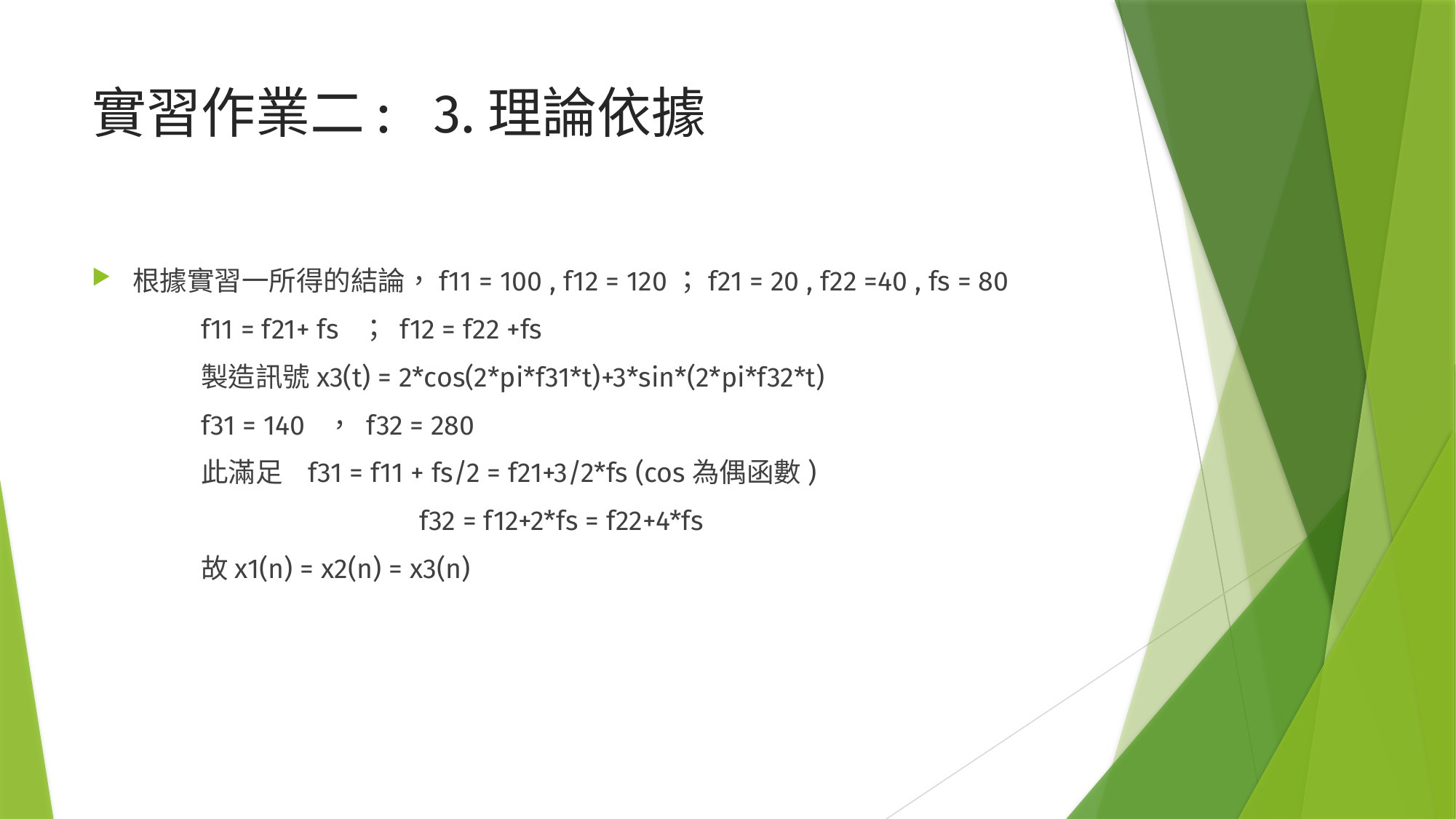

# 實習作業二:   3.理論依據
根據實習一所得的結論，f11 = 100 , f12 = 120；f21 = 20 , f22 =40 , fs = 80
	f11 = f21+ fs  ； f12 = f22 +fs
	製造訊號x3(t) = 2*cos(2*pi*f31*t)+3*sin*(2*pi*f32*t)
	f31 = 140  ， f32 = 280
	此滿足   f31 = f11 + fs/2 = f21+3/2*fs (cos為偶函數)
			f32 = f12+2*fs = f22+4*fs
	故x1(n) = x2(n) = x3(n)